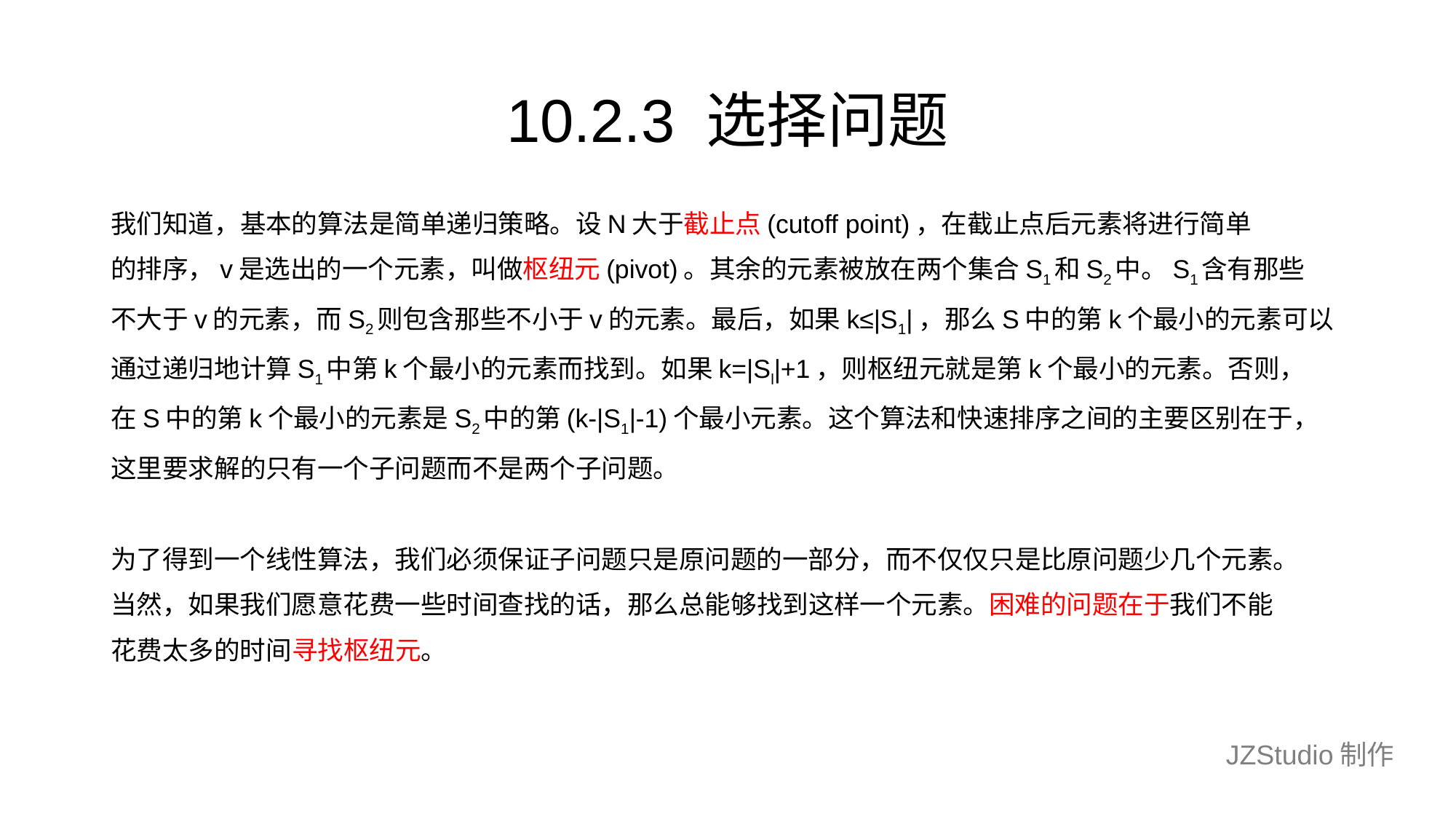

# 10.2.3 选择问题
我们知道，基本的算法是简单递归策略。设N大于截止点(cutoff point)，在截止点后元素将进行简单
的排序，v是选出的一个元素，叫做枢纽元(pivot)。其余的元素被放在两个集合S1和S2中。S1含有那些
不大于v的元素，而S2则包含那些不小于v的元素。最后，如果k≤|S1|，那么S中的第k个最小的元素可以
通过递归地计算S1中第k个最小的元素而找到。如果k=|Sl|+1，则枢纽元就是第k个最小的元素。否则，
在S中的第k个最小的元素是S2中的第(k-|S1|-1)个最小元素。这个算法和快速排序之间的主要区别在于，
这里要求解的只有一个子问题而不是两个子问题。

为了得到一个线性算法，我们必须保证子问题只是原问题的一部分，而不仅仅只是比原问题少几个元素。
当然，如果我们愿意花费一些时间查找的话，那么总能够找到这样一个元素。困难的问题在于我们不能
花费太多的时间寻找枢纽元。